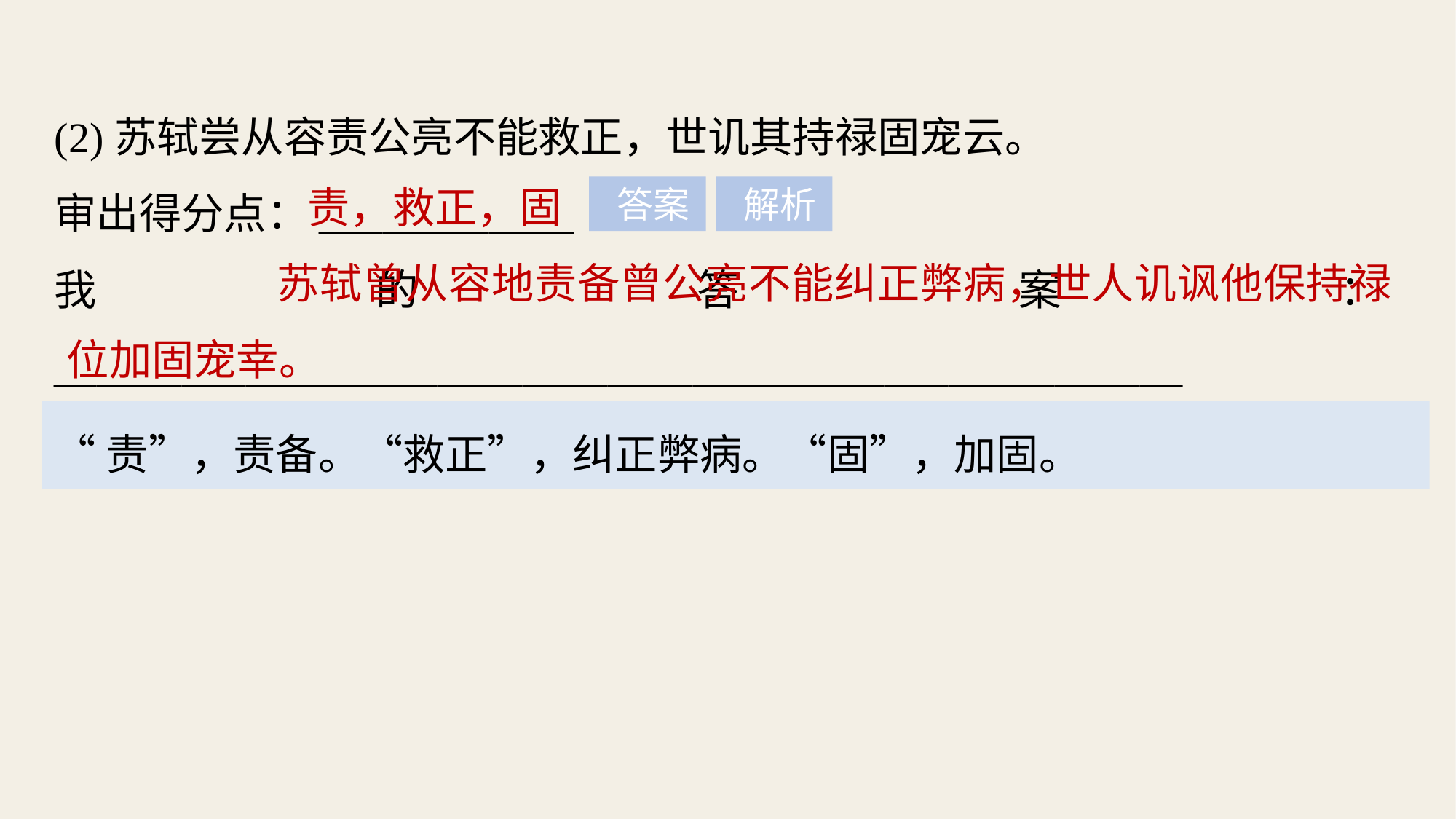

(2)苏轼尝从容责公亮不能救正，世讥其持禄固宠云。
审出得分点：____________
我的答案：_____________________________________________________
____________
责，救正，固
 答案
 解析
                    苏轼曾从容地责备曾公亮不能纠正弊病，世人讥讽他保持禄位加固宠幸。
“责”，责备。“救正”，纠正弊病。“固”，加固。